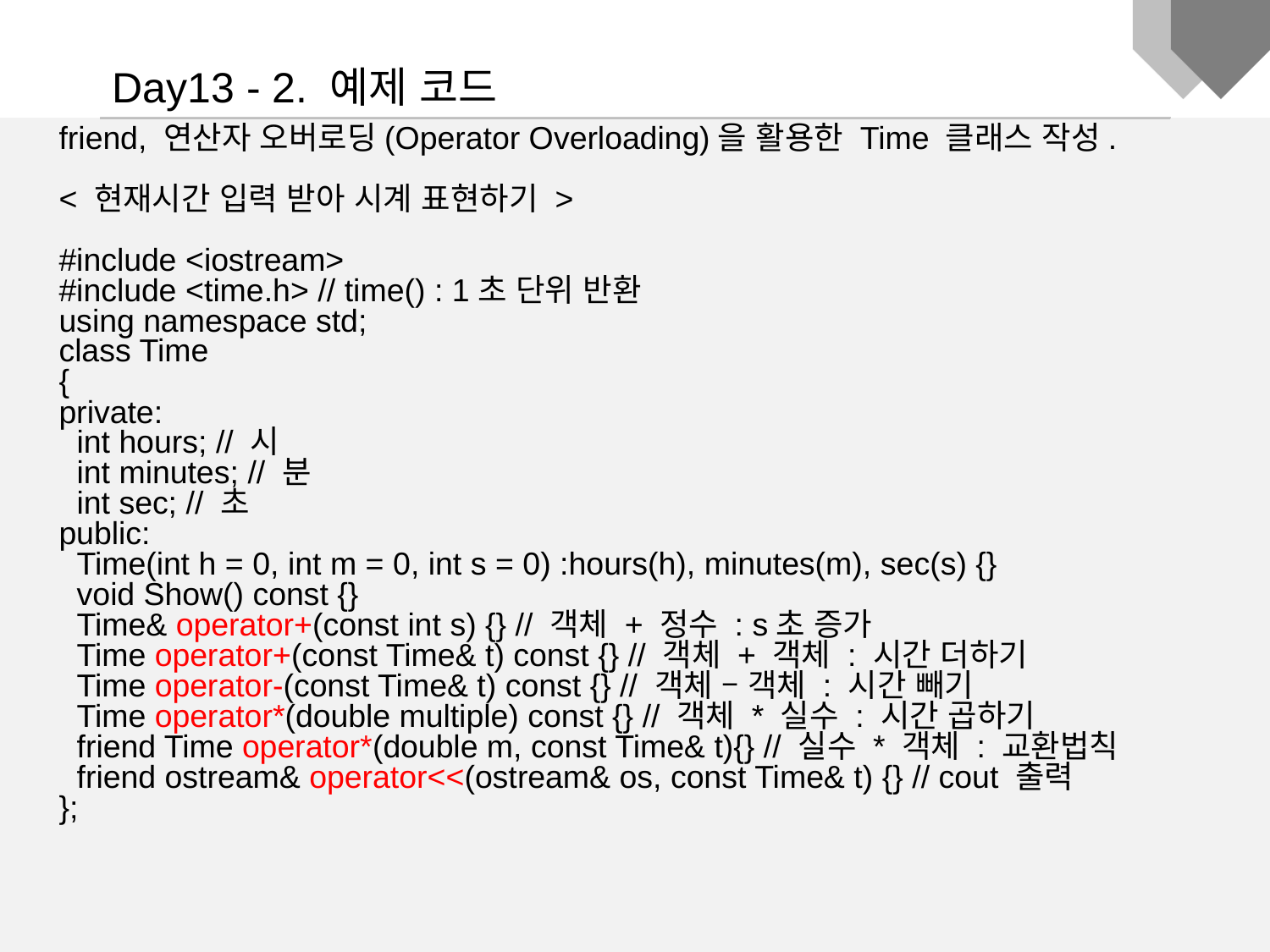

Day13 - 2. 예제 코드
friend, 연산자 오버로딩(Operator Overloading)을 활용한 Time 클래스 작성.

< 현재시간 입력 받아 시계 표현하기 >

#include <iostream>
#include <time.h> // time() : 1초 단위 반환
using namespace std;
class Time
{
private:
  int hours; // 시
  int minutes; // 분
  int sec; // 초
public:
  Time(int h = 0, int m = 0, int s = 0) :hours(h), minutes(m), sec(s) {}
  void Show() const {}
  Time& operator+(const int s) {} // 객체 + 정수 : s초 증가
  Time operator+(const Time& t) const {} // 객체 + 객체 : 시간 더하기
  Time operator-(const Time& t) const {} // 객체 – 객체 : 시간 빼기
  Time operator*(double multiple) const {} // 객체 * 실수 : 시간 곱하기
  friend Time operator*(double m, const Time& t){} // 실수 * 객체 : 교환법칙
  friend ostream& operator<<(ostream& os, const Time& t) {} // cout 출력
};